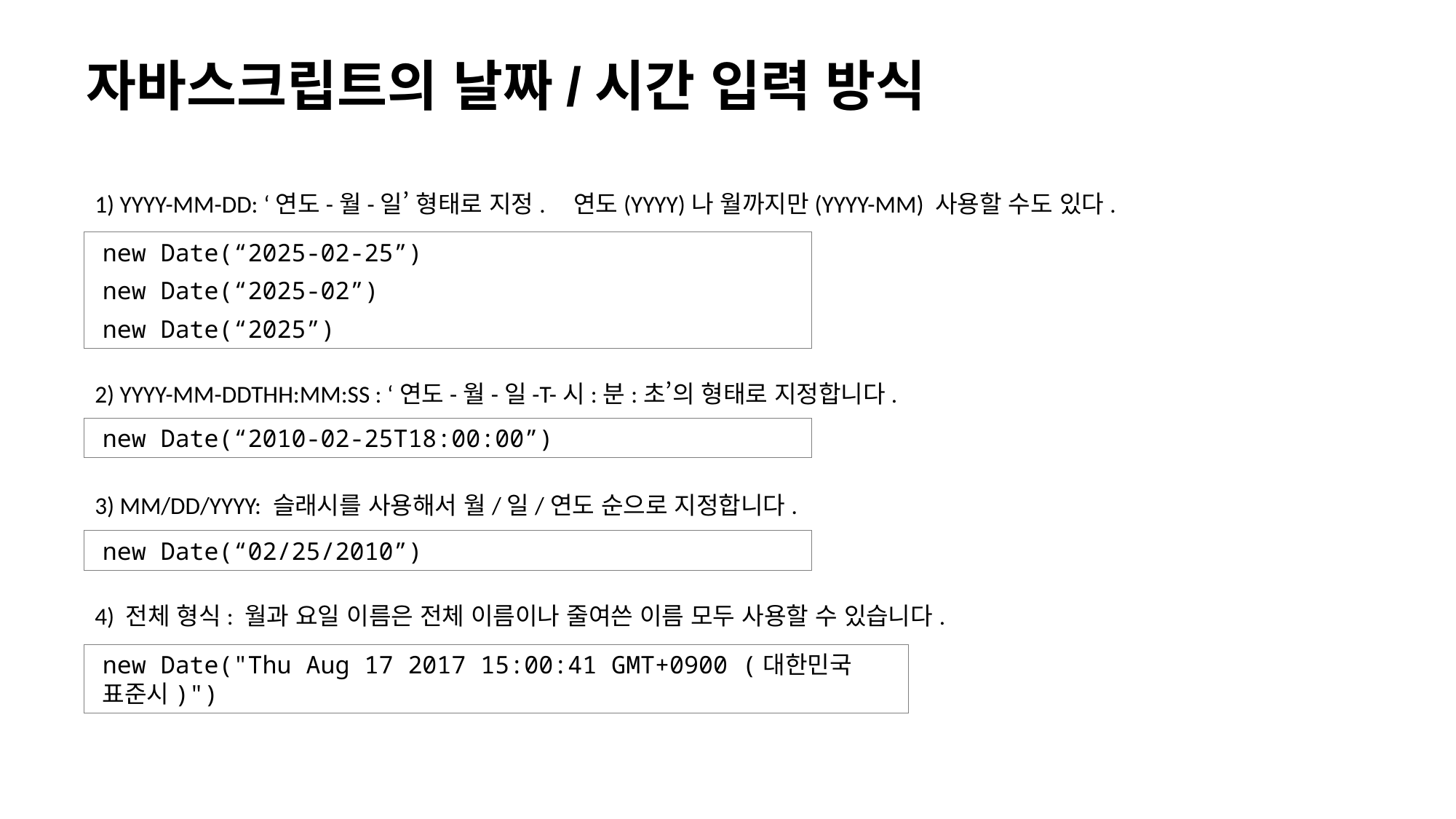

# 자바스크립트의 날짜/시간 입력 방식
1) YYYY-MM-DD: ‘연도-월-일’ 형태로 지정.    연도(YYYY)나 월까지만(YYYY-MM) 사용할 수도 있다.
new Date(“2025-02-25”)
new Date(“2025-02”)
new Date(“2025”)
2) YYYY-MM-DDTHH:MM:SS : ‘연도-월-일-T-시:분:초’의 형태로 지정합니다.
new Date(“2010-02-25T18:00:00”)
3) MM/DD/YYYY: 슬래시를 사용해서 월/일/연도 순으로 지정합니다.
new Date(“02/25/2010”)
4) 전체 형식: 월과 요일 이름은 전체 이름이나 줄여쓴 이름 모두 사용할 수 있습니다.
new Date("Thu Aug 17 2017 15:00:41 GMT+0900 (대한민국 표준시)")